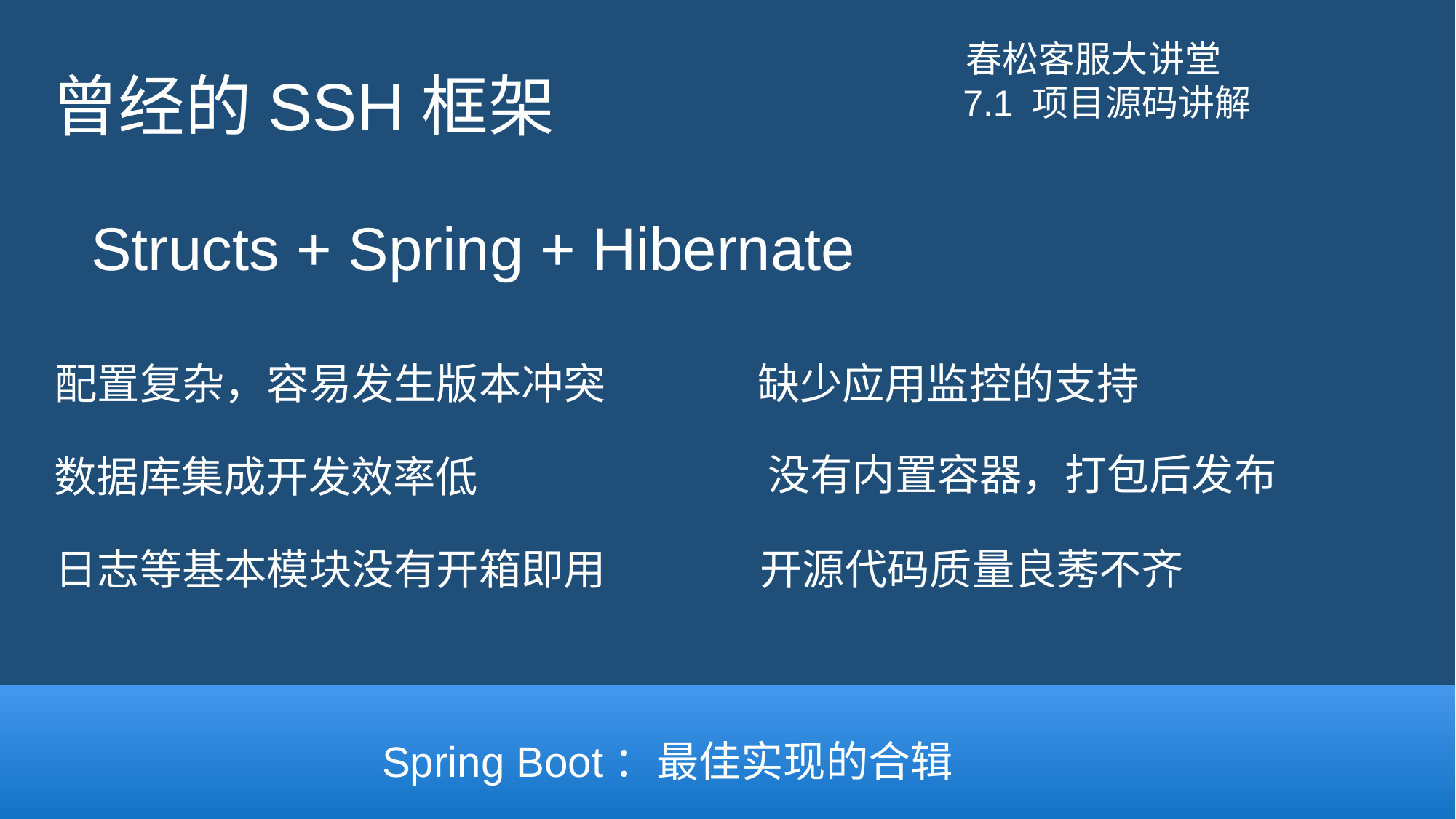

# 曾经的SSH框架
春松客服大讲堂
7.1 项目源码讲解
Structs + Spring + Hibernate
缺少应用监控的支持
配置复杂，容易发生版本冲突
没有内置容器，打包后发布
数据库集成开发效率低
开源代码质量良莠不齐
日志等基本模块没有开箱即用

Spring Boot：最佳实现的合辑